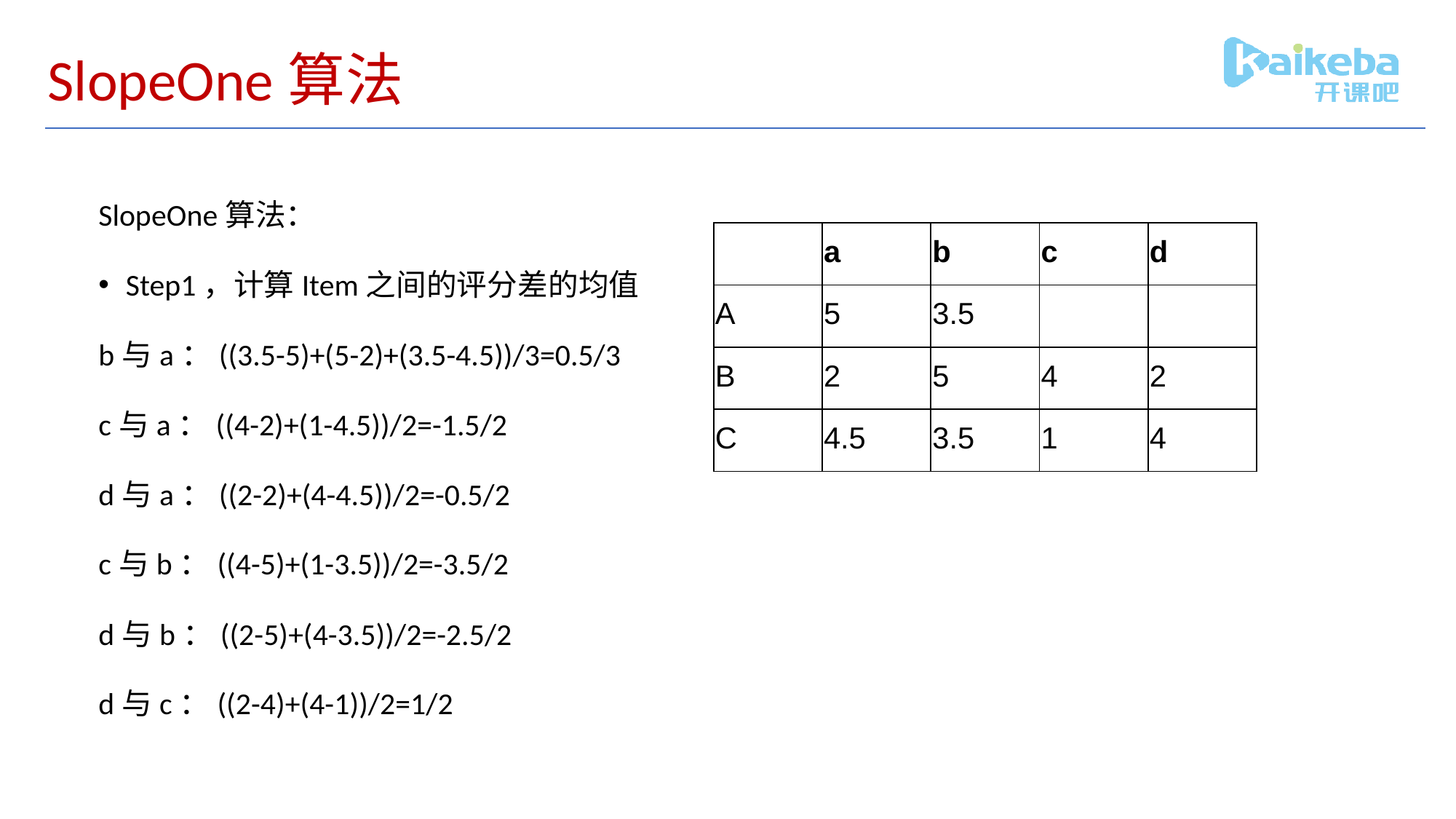

# SlopeOne算法
SlopeOne算法：
Step1，计算Item之间的评分差的均值
b与a：((3.5-5)+(5-2)+(3.5-4.5))/3=0.5/3
c与a：((4-2)+(1-4.5))/2=-1.5/2
d与a：((2-2)+(4-4.5))/2=-0.5/2
c与b：((4-5)+(1-3.5))/2=-3.5/2
d与b：((2-5)+(4-3.5))/2=-2.5/2
d与c：((2-4)+(4-1))/2=1/2
|  | a | b | c | d |
| --- | --- | --- | --- | --- |
| A | 5 | 3.5 |  |  |
| B | 2 | 5 | 4 | 2 |
| C | 4.5 | 3.5 | 1 | 4 |